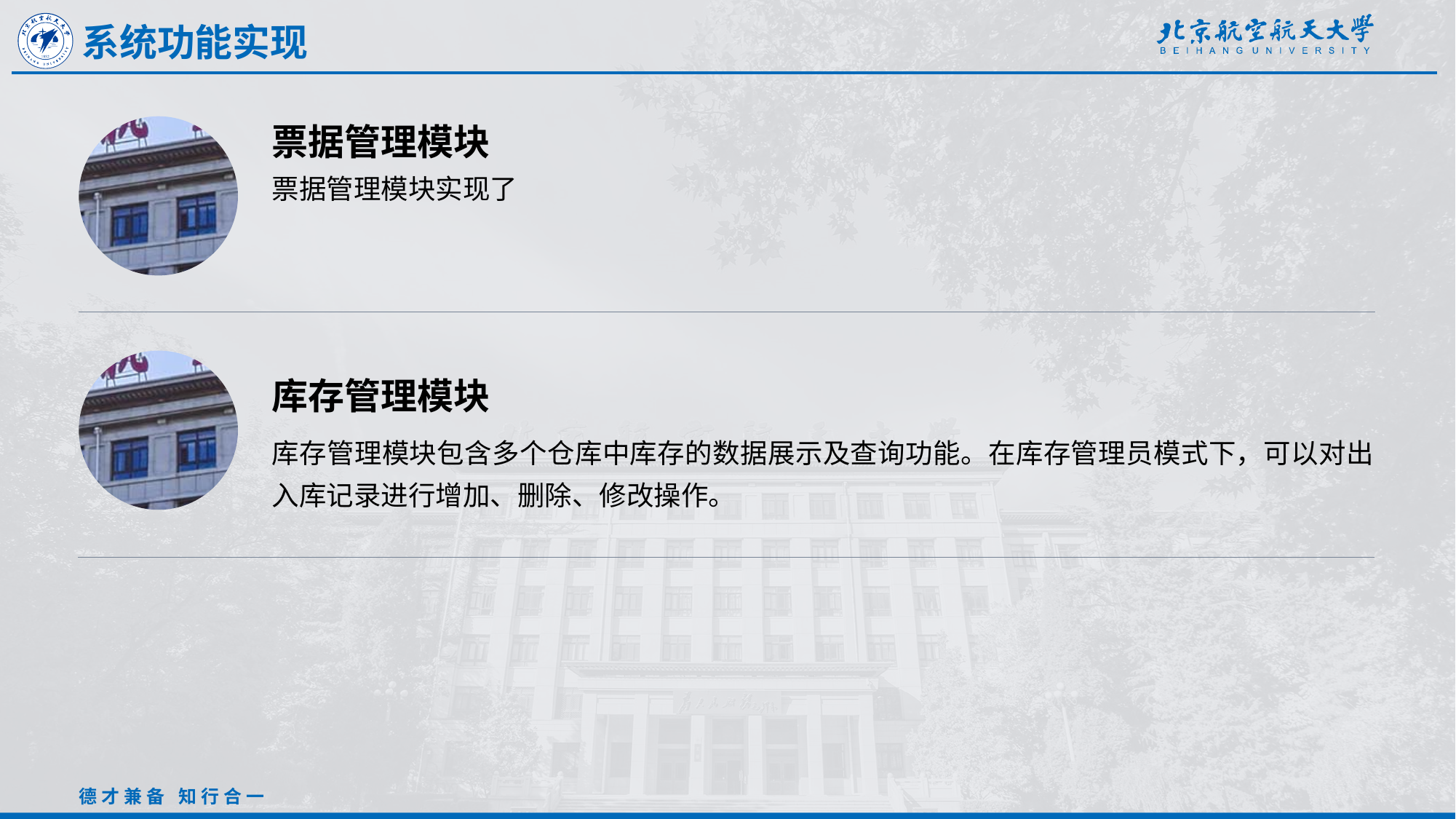

系统功能实现

票据管理模块
票据管理模块实现了

库存管理模块
库存管理模块包含多个仓库中库存的数据展示及查询功能。在库存管理员模式下，可以对出入库记录进行增加、删除、修改操作。
7